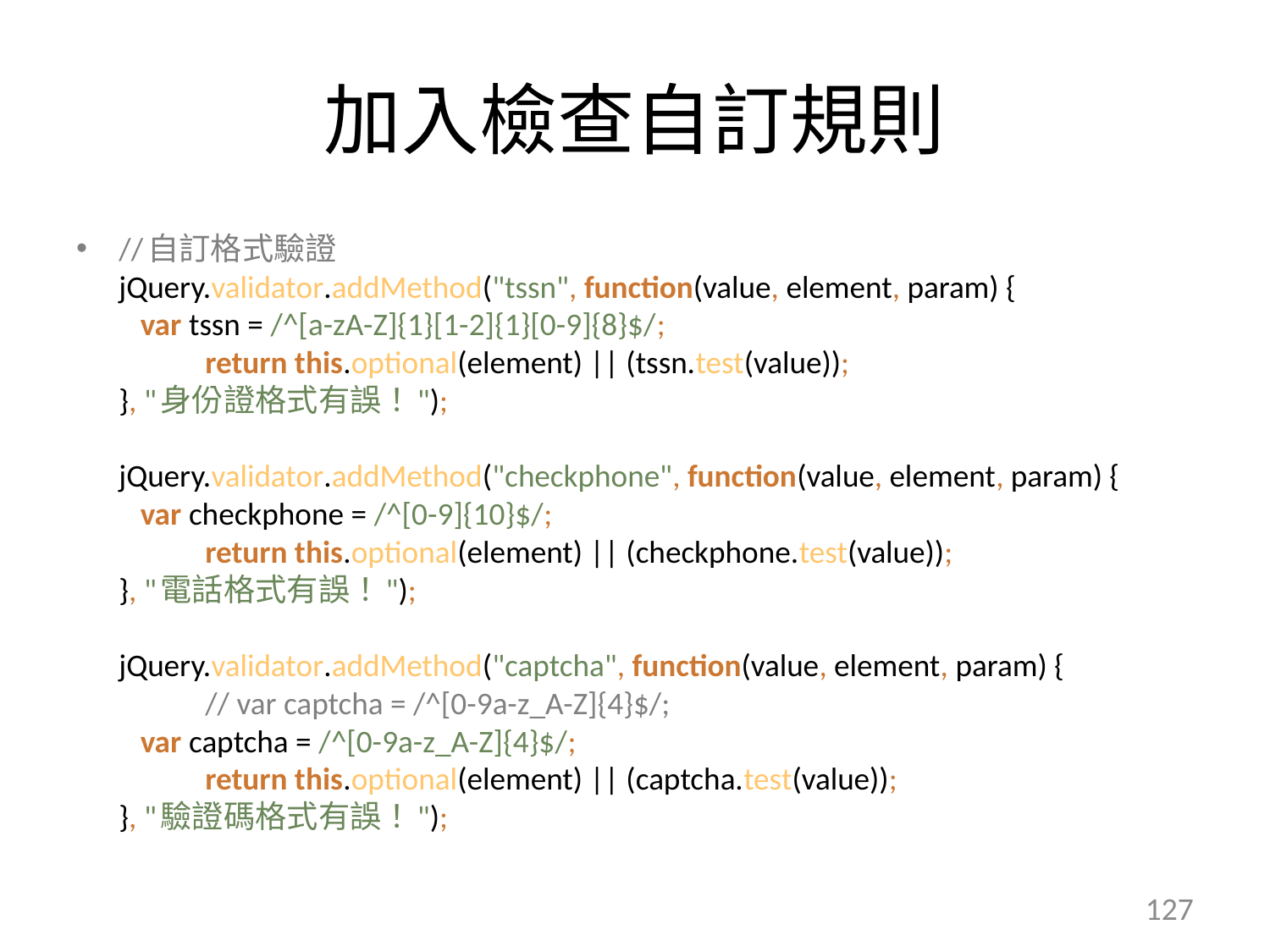

# 加入檢查自訂規則
//自訂格式驗證
jQuery.validator.addMethod("tssn", function(value, element, param) {
   var tssn = /^[a-zA-Z]{1}[1-2]{1}[0-9]{8}$/;
            return this.optional(element) || (tssn.test(value));
}, "身份證格式有誤！");
jQuery.validator.addMethod("checkphone", function(value, element, param) {
   var checkphone = /^[0-9]{10}$/;
            return this.optional(element) || (checkphone.test(value));
}, "電話格式有誤！");
jQuery.validator.addMethod("captcha", function(value, element, param) {
            // var captcha = /^[0-9a-z_A-Z]{4}$/;
   var captcha = /^[0-9a-z_A-Z]{4}$/;
            return this.optional(element) || (captcha.test(value));
}, "驗證碼格式有誤！");
127